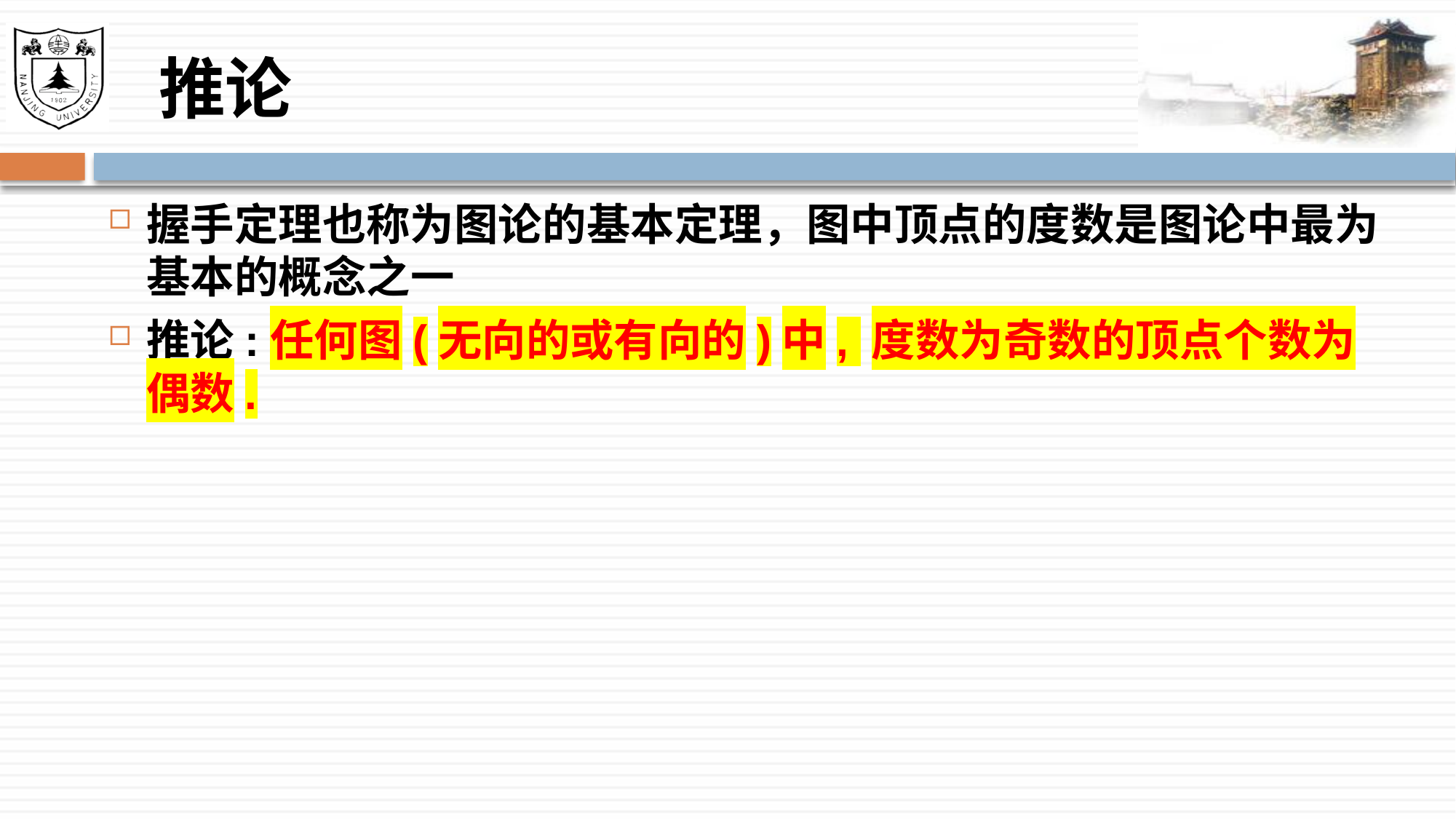

# 推论
握手定理也称为图论的基本定理，图中顶点的度数是图论中最为基本的概念之一
推论:任何图(无向的或有向的)中, 度数为奇数的顶点个数为偶数.